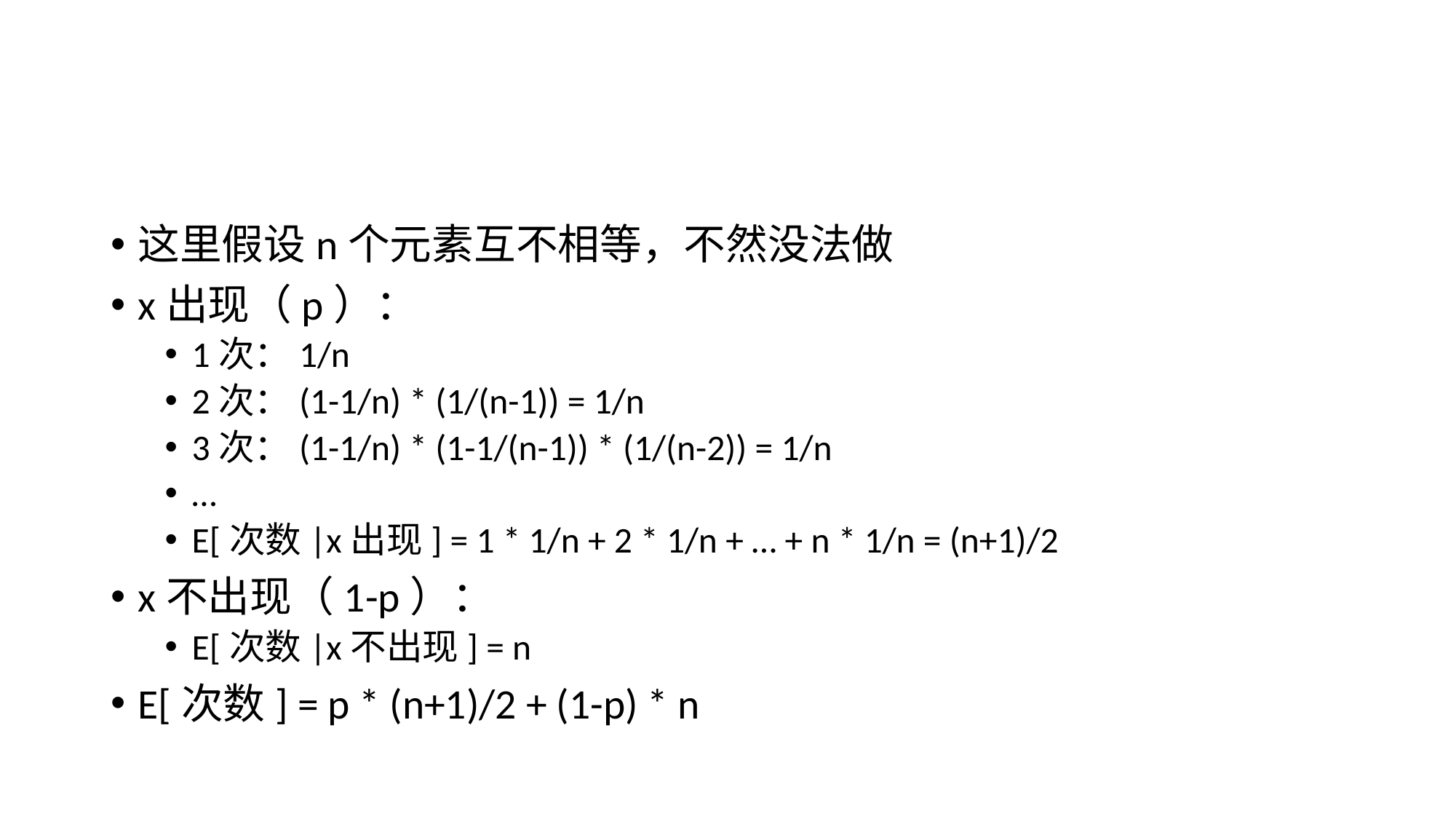

#
这里假设n个元素互不相等，不然没法做
x出现（p）：
1次：1/n
2次：(1-1/n) * (1/(n-1)) = 1/n
3次：(1-1/n) * (1-1/(n-1)) * (1/(n-2)) = 1/n
…
E[次数|x出现] = 1 * 1/n + 2 * 1/n + … + n * 1/n = (n+1)/2
x不出现（1-p）：
E[次数|x不出现] = n
E[次数] = p * (n+1)/2 + (1-p) * n